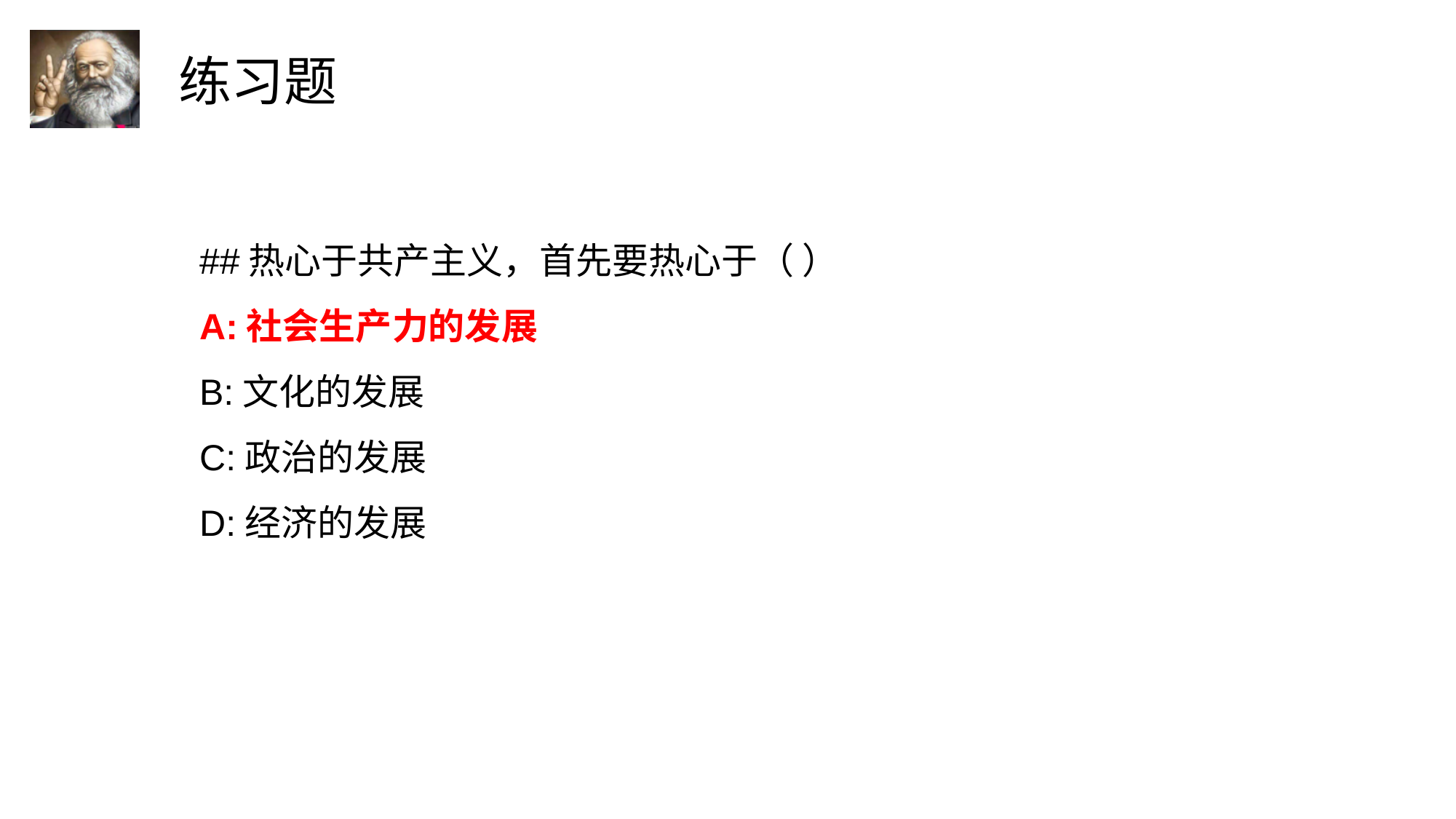

##热心于共产主义，首先要热心于（ ）
A:社会生产力的发展
B:文化的发展
C:政治的发展
D:经济的发展